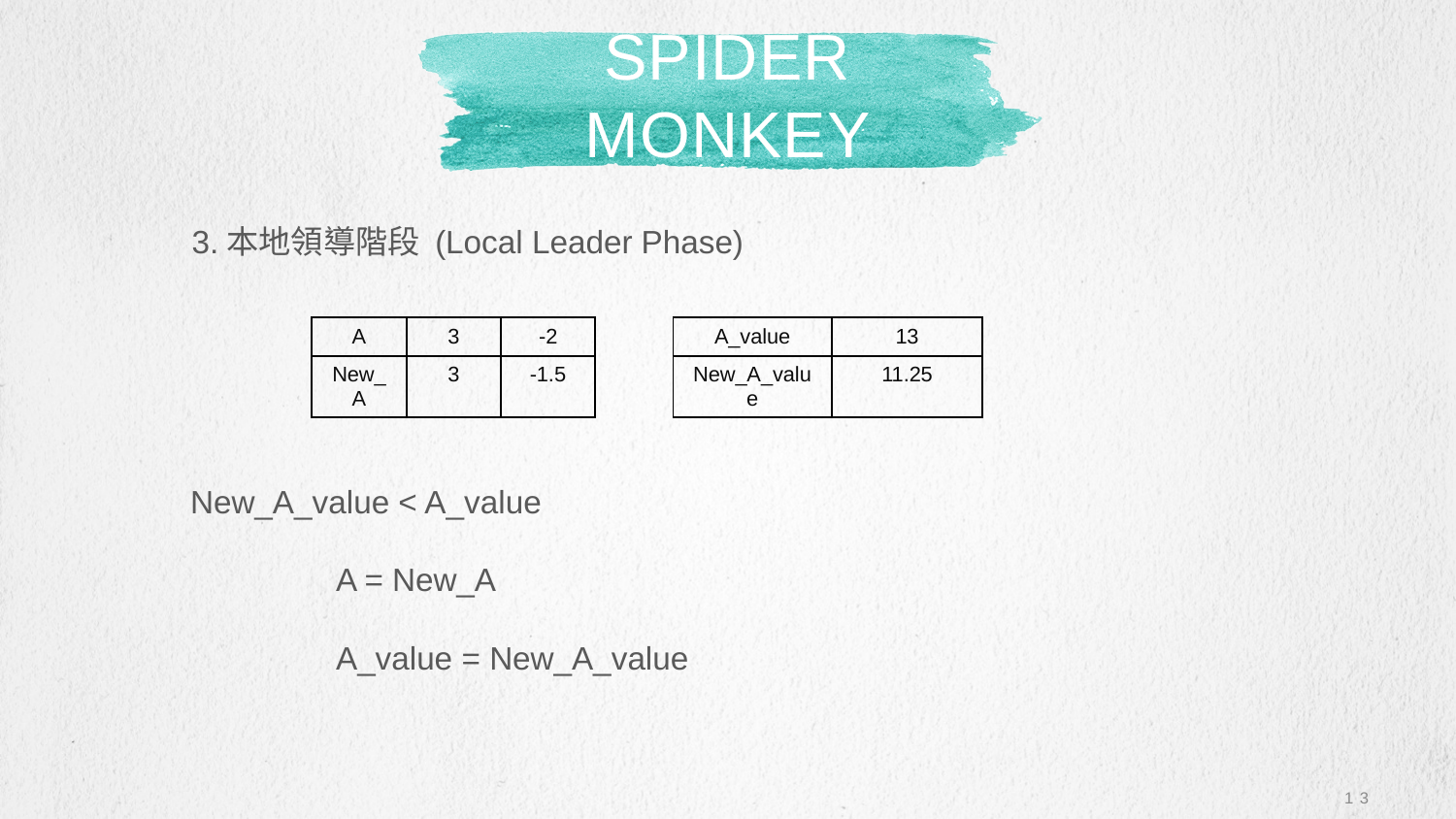

# Spider monkey
3.本地領導階段 (Local Leader Phase)
| A | 3 | -2 |
| --- | --- | --- |
| New\_A | 3 | -1.5 |
| A\_value | 13 |
| --- | --- |
| New\_A\_value | 11.25 |

New_A_value < A_value
	A = New_A
	A_value = New_A_value

13